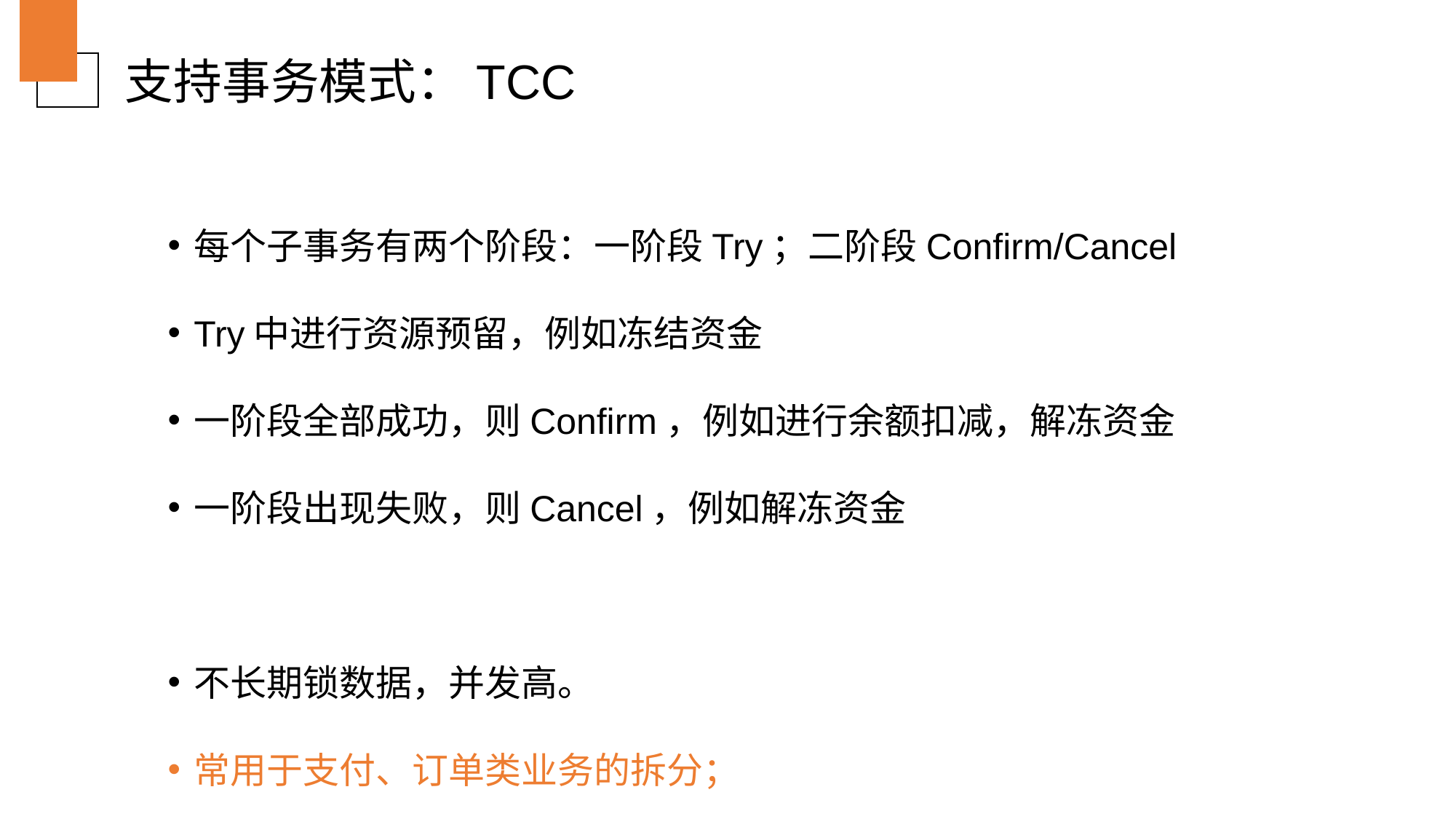

支持事务模式：TCC

每个子事务有两个阶段：一阶段Try；二阶段Confirm/Cancel
Try中进行资源预留，例如冻结资金
一阶段全部成功，则Confirm，例如进行余额扣减，解冻资金
一阶段出现失败，则Cancel，例如解冻资金

不长期锁数据，并发高。
常用于支付、订单类业务的拆分；